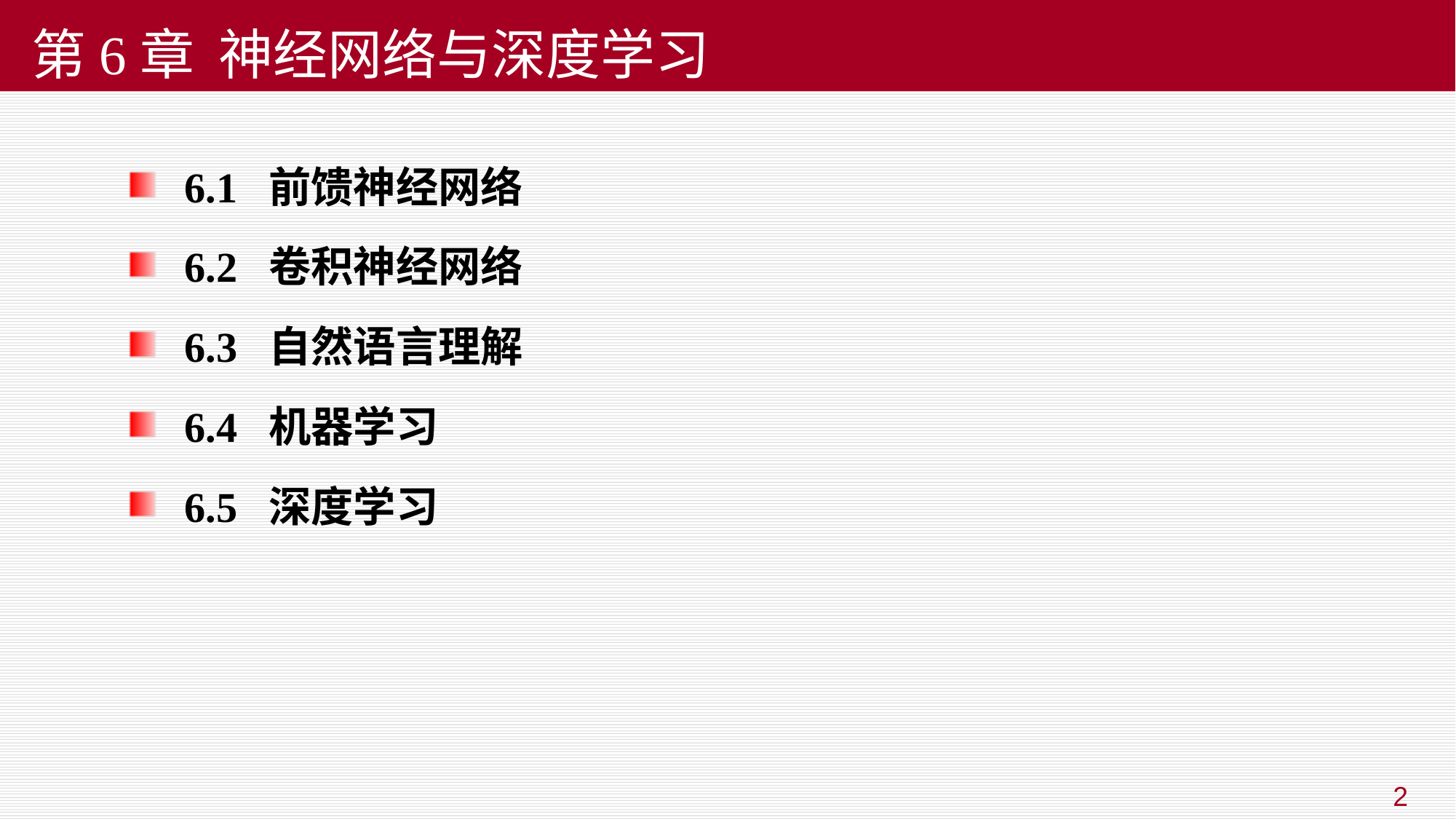

# 第6章  神经网络与深度学习
6.1  前馈神经网络
6.2  卷积神经网络
6.3  自然语言理解
6.4  机器学习
6.5  深度学习
2